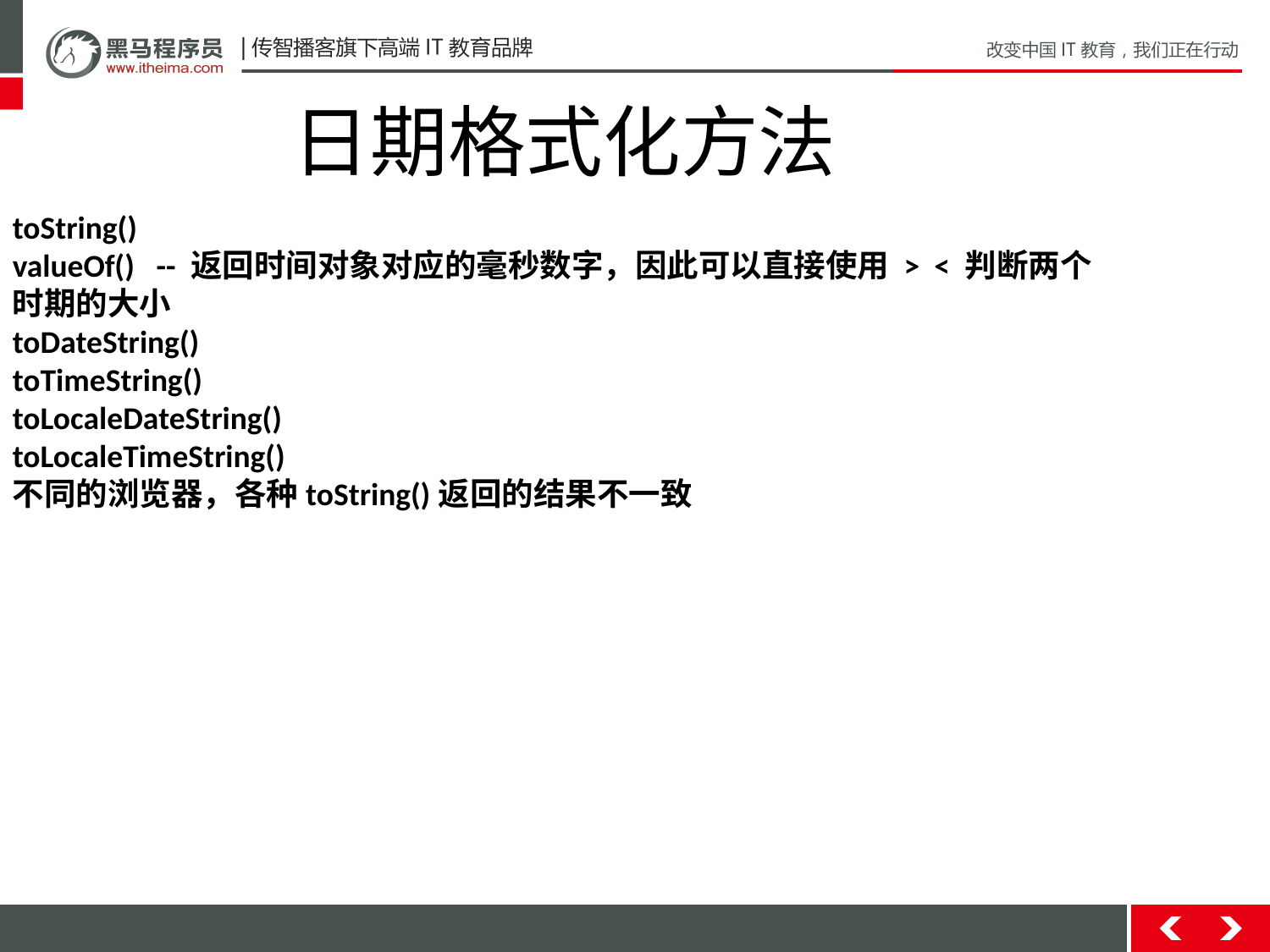

日期格式化方法
toString()
valueOf()   -- 返回时间对象对应的毫秒数字，因此可以直接使用 >  < 判断两个时期的大小
toDateString()
toTimeString()
toLocaleDateString()
toLocaleTimeString()
不同的浏览器，各种toString()返回的结果不一致